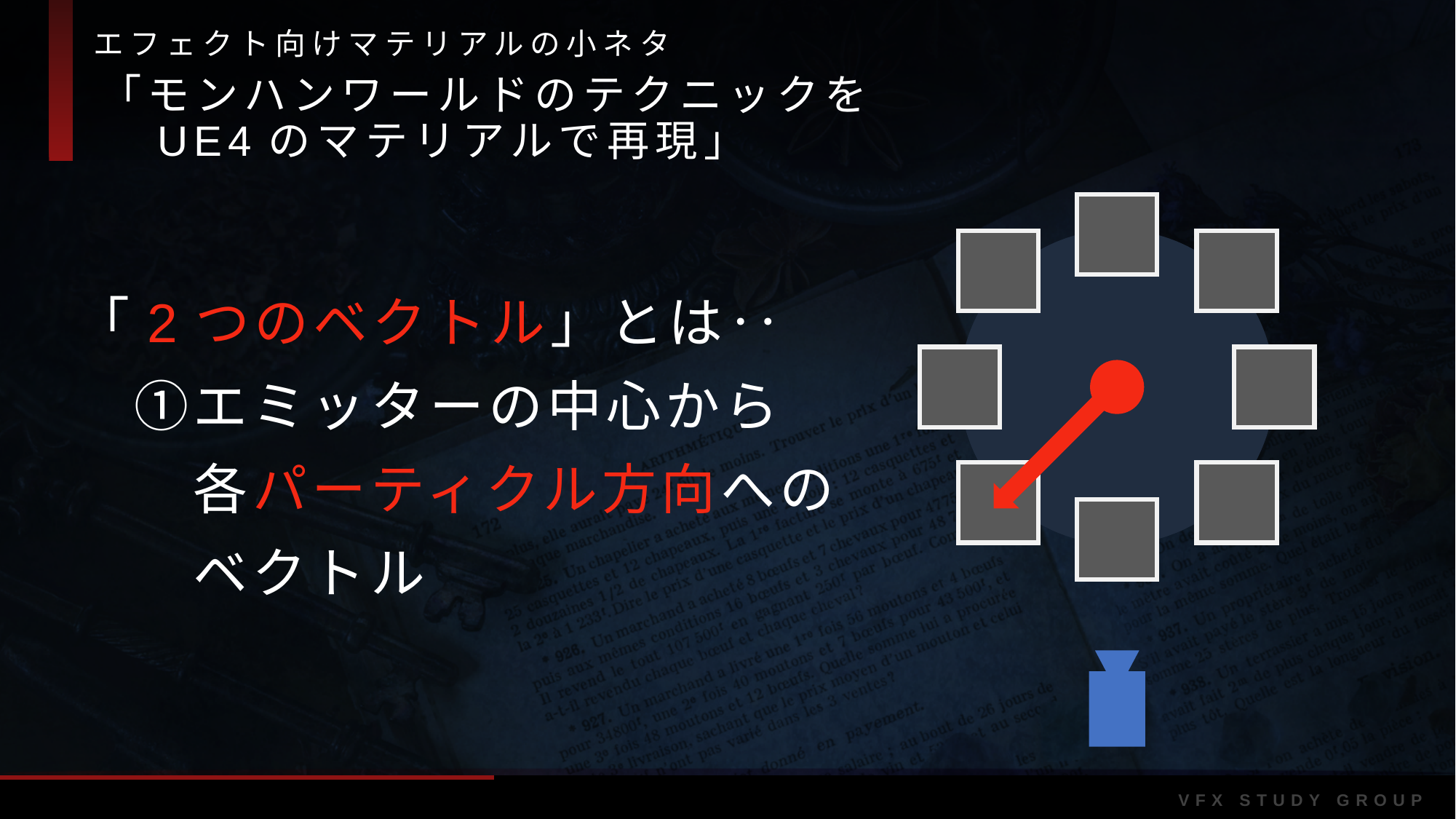

「モンハンワールドのテクニックを
　UE4のマテリアルで再現」

「2つのベクトル」とは‥
　①エミッターの中心から
　　各パーティクル方向への
　　ベクトル